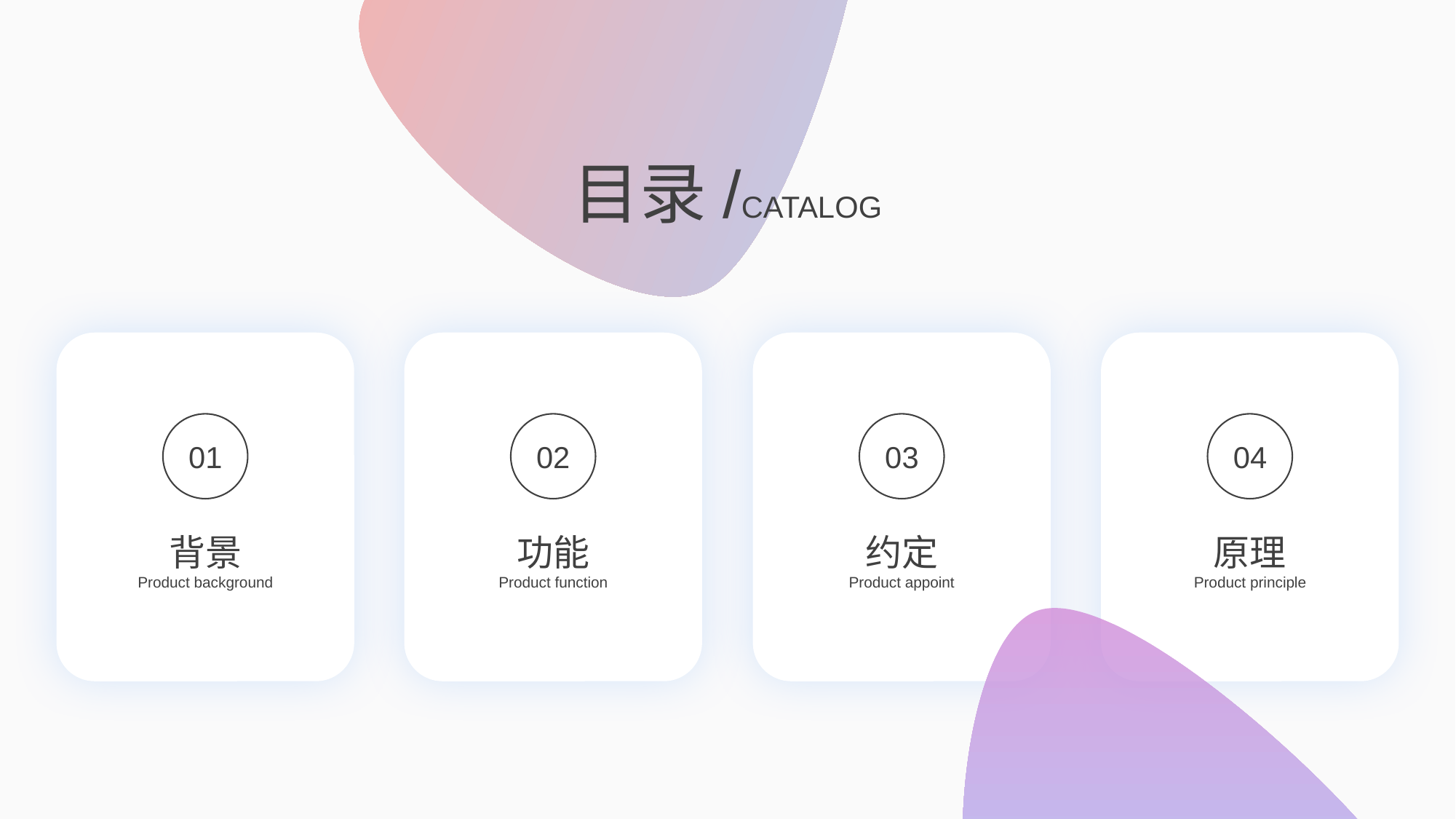

目录/CATALOG

01

02

03

04
背景
Product background
功能
Product function
约定
Product appoint
原理
Product principle